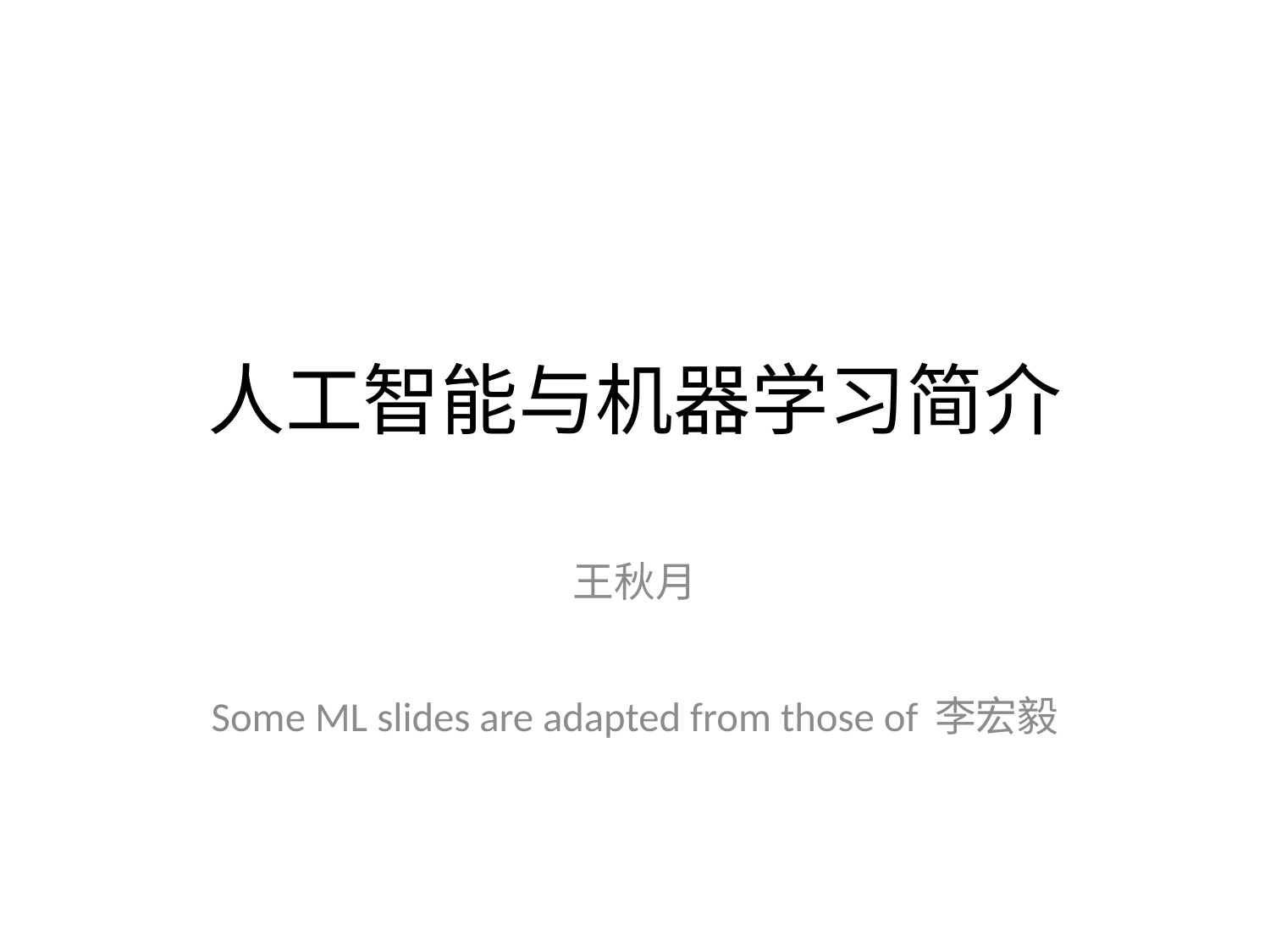

# 人工智能与机器学习简介
王秋月

Some ML slides are adapted from those of 李宏毅